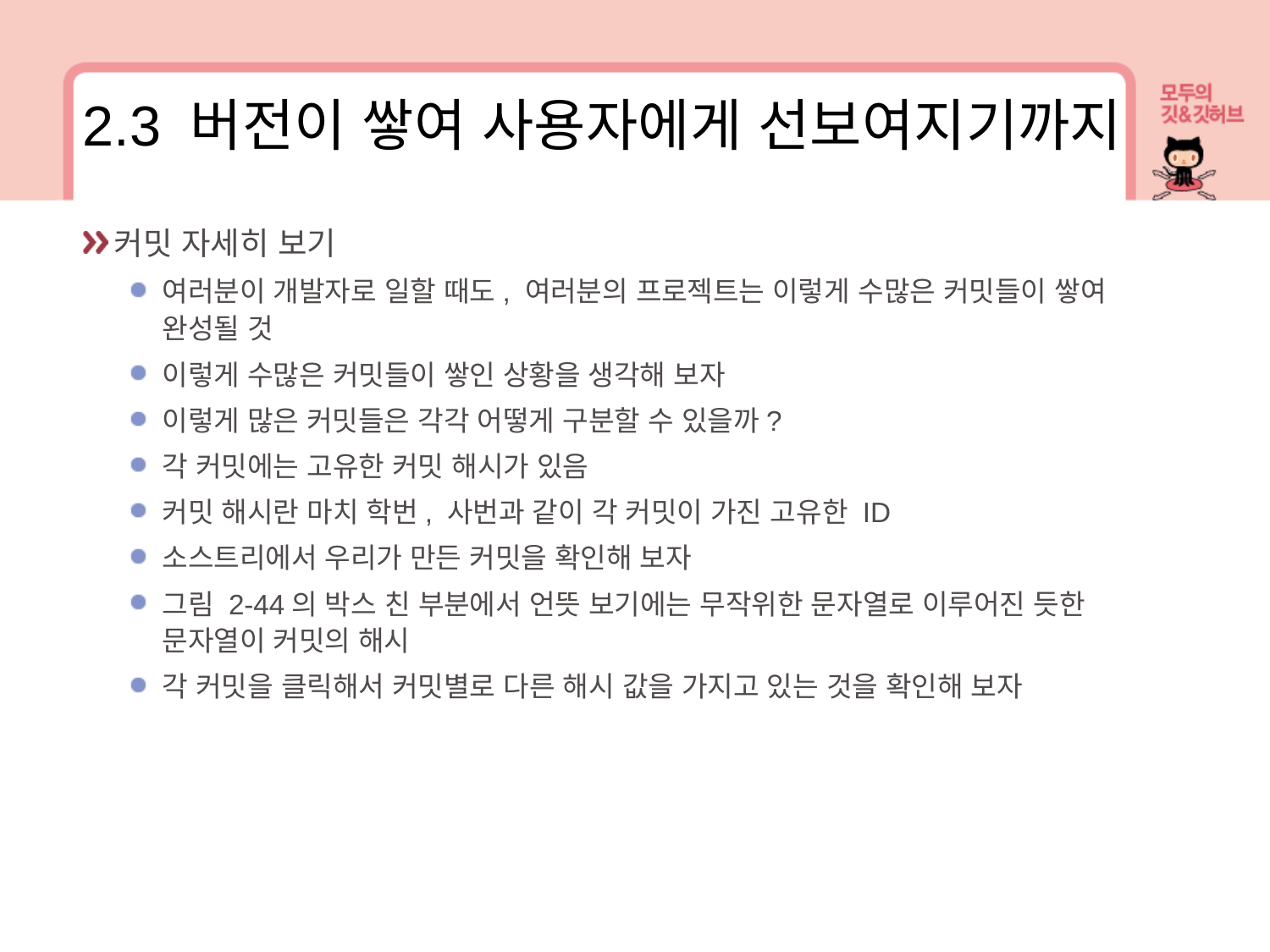

2.3 버전이 쌓여 사용자에게 선보여지기까지
커밋 자세히 보기
여러분이 개발자로 일할 때도, 여러분의 프로젝트는 이렇게 수많은 커밋들이 쌓여 완성될 것
이렇게 수많은 커밋들이 쌓인 상황을 생각해 보자
이렇게 많은 커밋들은 각각 어떻게 구분할 수 있을까?
각 커밋에는 고유한 커밋 해시가 있음
커밋 해시란 마치 학번, 사번과 같이 각 커밋이 가진 고유한 ID
소스트리에서 우리가 만든 커밋을 확인해 보자
그림 2-44의 박스 친 부분에서 언뜻 보기에는 무작위한 문자열로 이루어진 듯한 문자열이 커밋의 해시
각 커밋을 클릭해서 커밋별로 다른 해시 값을 가지고 있는 것을 확인해 보자